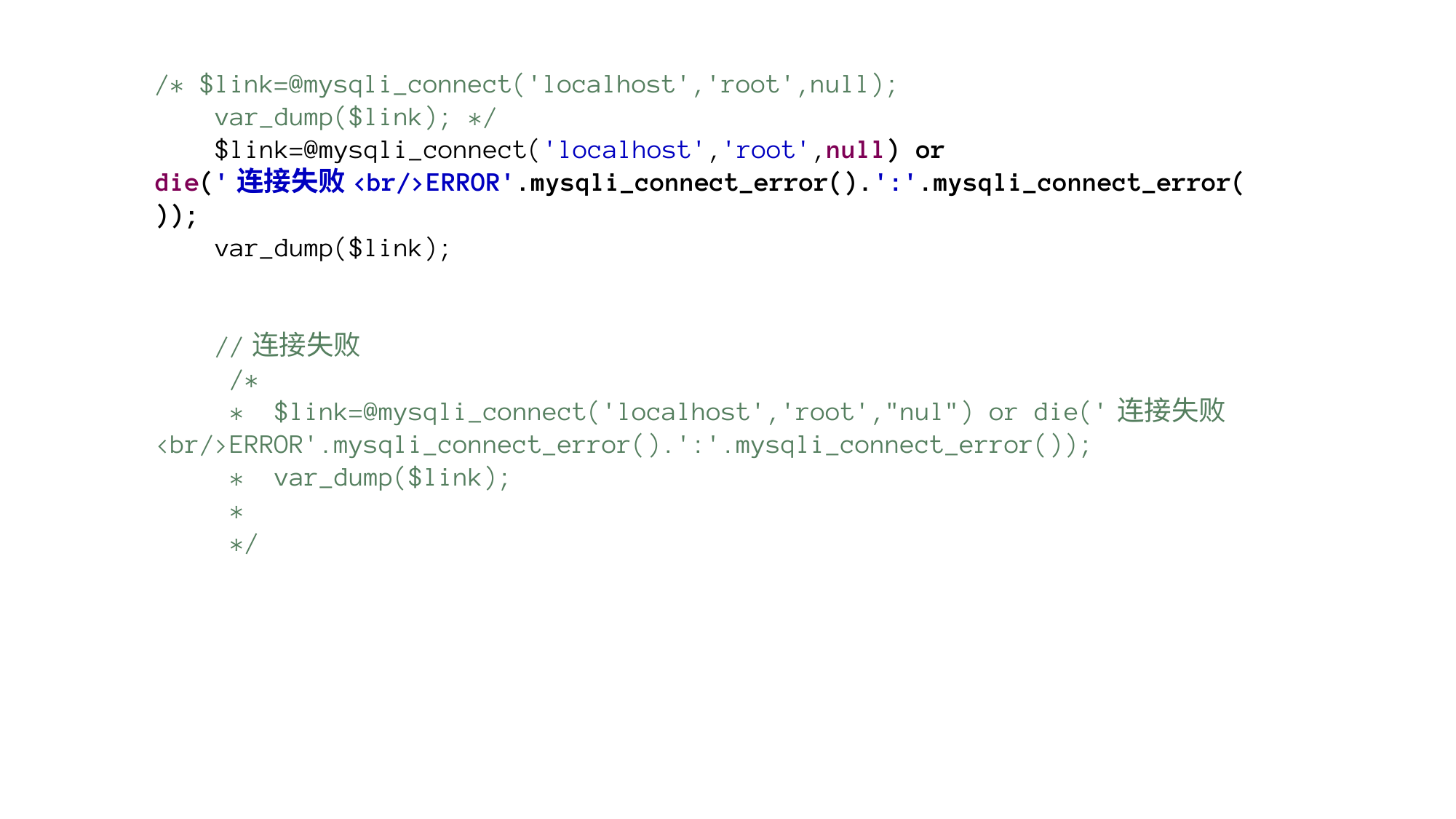

/* $link=@mysqli_connect('localhost','root',null);
    var_dump($link); */
    $link=@mysqli_connect('localhost','root',null) or die('连接失败<br/>ERROR'.mysqli_connect_error().':'.mysqli_connect_error());
    var_dump($link);

    //连接失败
     /*
     *  $link=@mysqli_connect('localhost','root',"nul") or die('连接失败<br/>ERROR'.mysqli_connect_error().':'.mysqli_connect_error());
     *  var_dump($link);
     *
     */